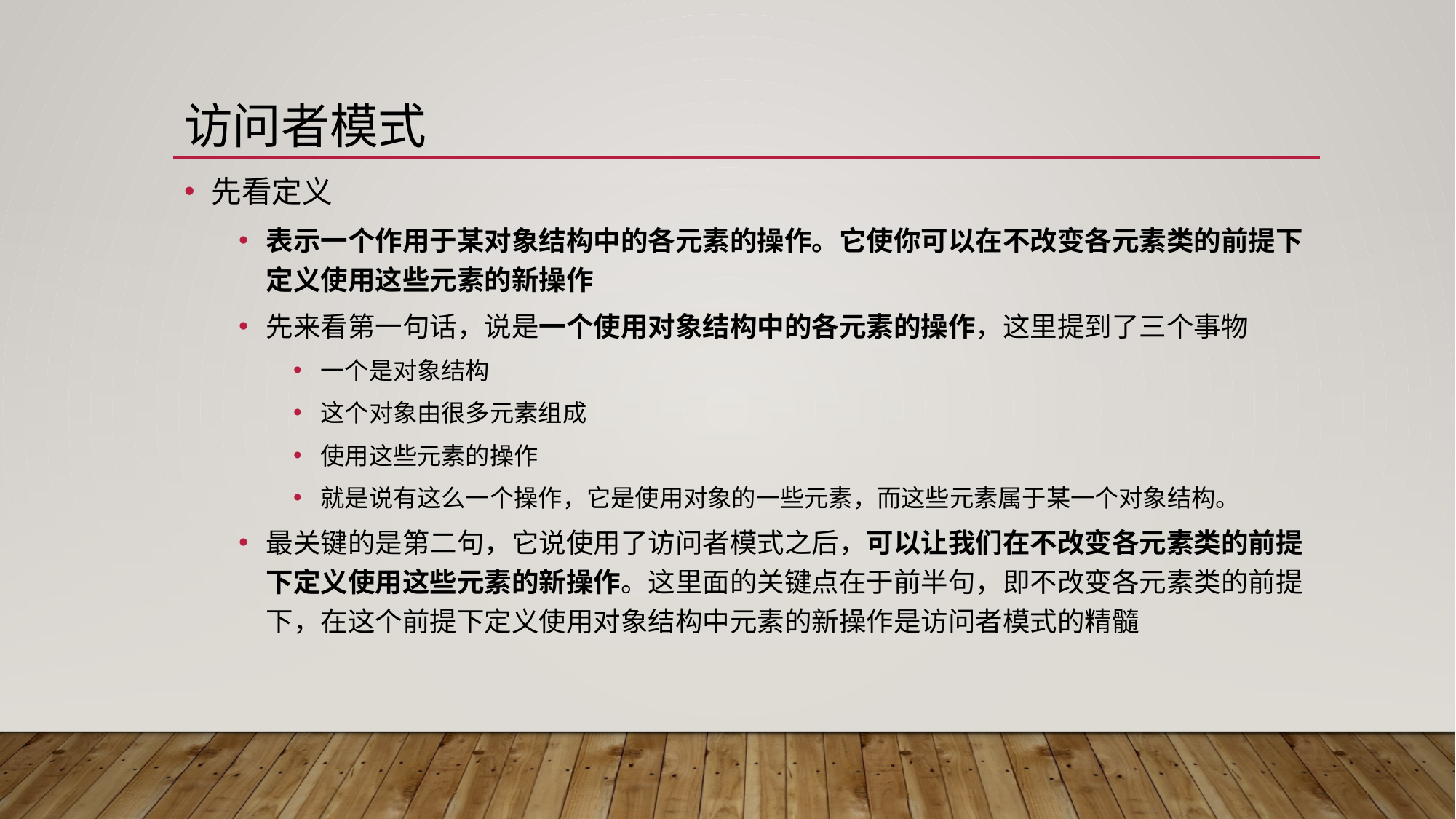

# 访问者模式
先看定义
表示一个作用于某对象结构中的各元素的操作。它使你可以在不改变各元素类的前提下定义使用这些元素的新操作
先来看第一句话，说是一个使用对象结构中的各元素的操作，这里提到了三个事物
一个是对象结构
这个对象由很多元素组成
使用这些元素的操作
就是说有这么一个操作，它是使用对象的一些元素，而这些元素属于某一个对象结构。
最关键的是第二句，它说使用了访问者模式之后，可以让我们在不改变各元素类的前提下定义使用这些元素的新操作。这里面的关键点在于前半句，即不改变各元素类的前提下，在这个前提下定义使用对象结构中元素的新操作是访问者模式的精髓